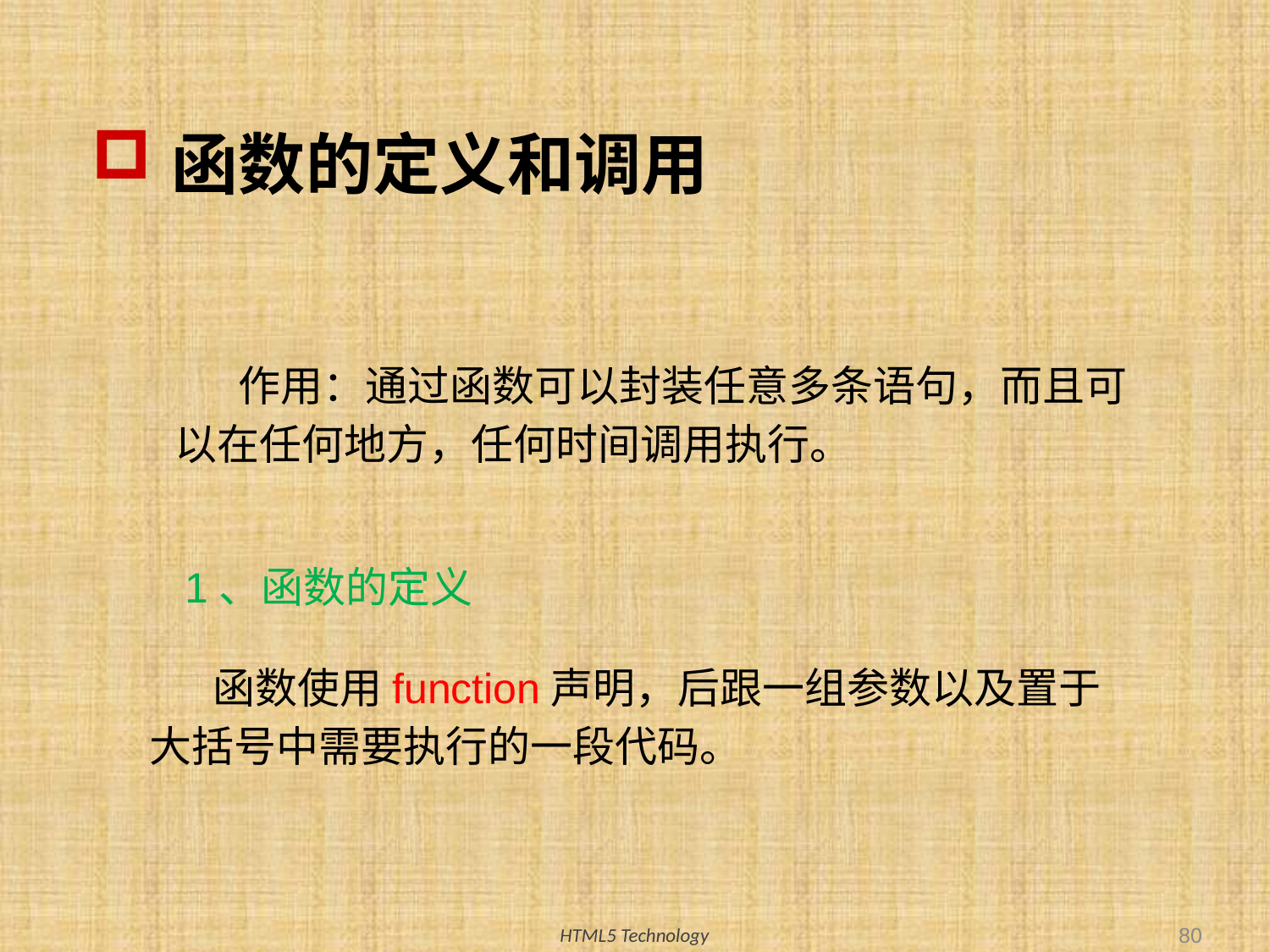

# 函数的定义和调用
作用：通过函数可以封装任意多条语句，而且可以在任何地方，任何时间调用执行。
1、函数的定义
函数使用function声明，后跟一组参数以及置于大括号中需要执行的一段代码。
80
HTML5 Technology